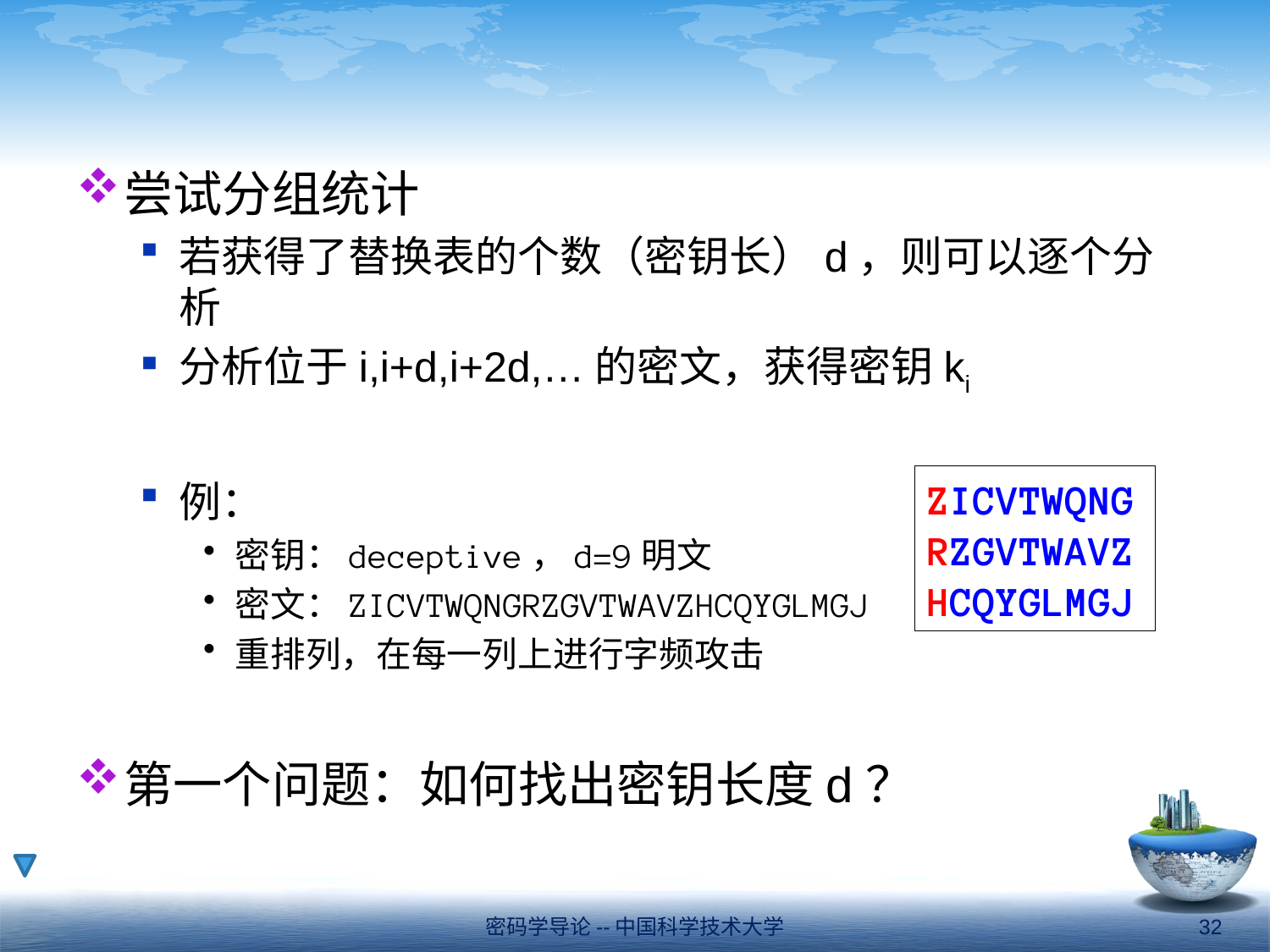

#
尝试分组统计
若获得了替换表的个数（密钥长）d，则可以逐个分析
分析位于i,i+d,i+2d,…的密文，获得密钥ki

例：
密钥：deceptive，d=9明文
密文：ZICVTWQNGRZGVTWAVZHCQYGLMGJ
重排列，在每一列上进行字频攻击

第一个问题：如何找出密钥长度d？
ZICVTWQNG
RZGVTWAVZ
HCQYGLMGJ

密码学导论--中国科学技术大学
32